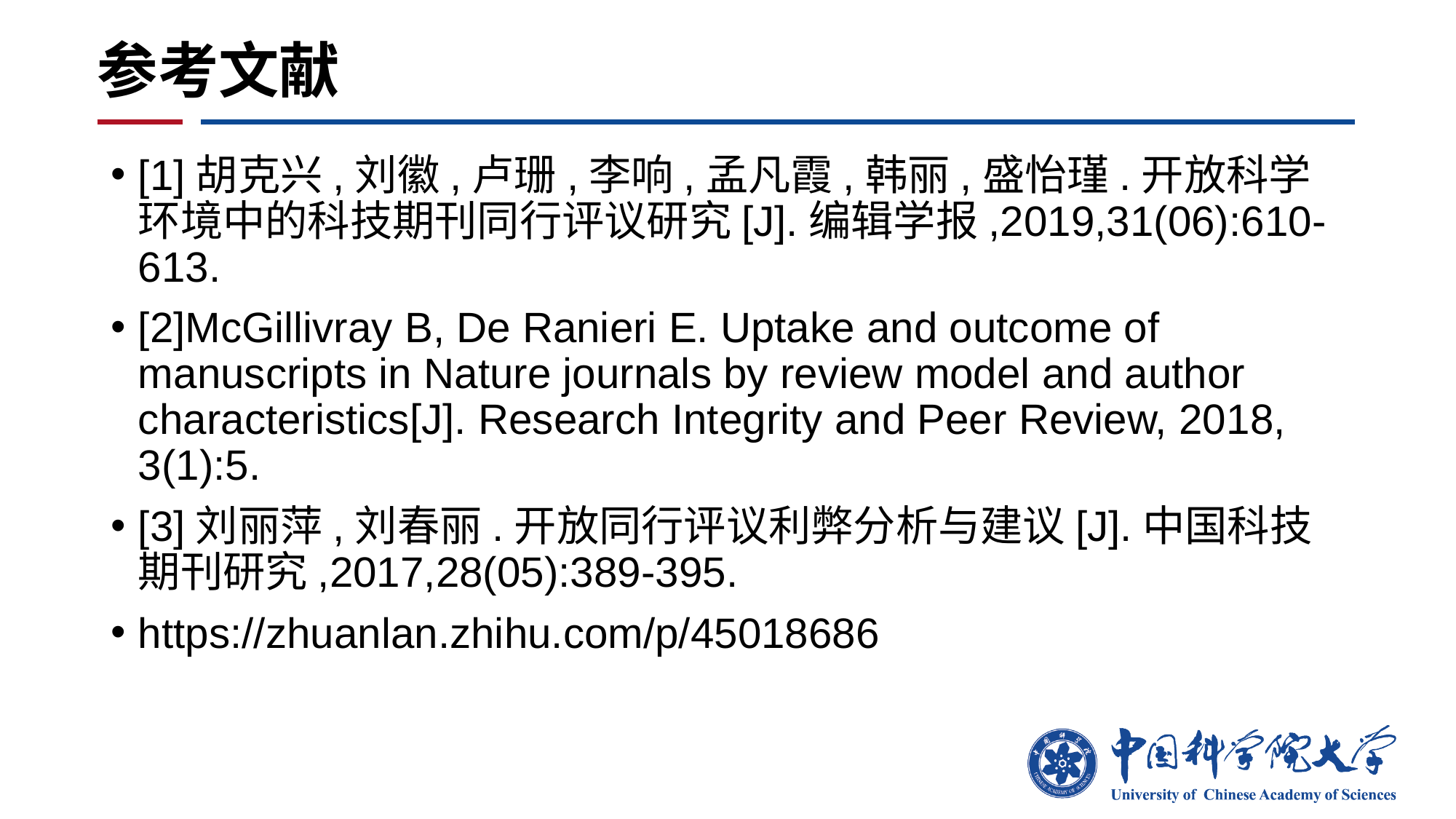

参考文献

[1]胡克兴,刘徽,卢珊,李响,孟凡霞,韩丽,盛怡瑾.开放科学环境中的科技期刊同行评议研究[J].编辑学报,2019,31(06):610-613.
[2]McGillivray B, De Ranieri E. Uptake and outcome of manuscripts in Nature journals by review model and author characteristics[J]. Research Integrity and Peer Review, 2018, 3(1):5.
[3]刘丽萍,刘春丽.开放同行评议利弊分析与建议[J].中国科技期刊研究,2017,28(05):389-395.
https://zhuanlan.zhihu.com/p/45018686